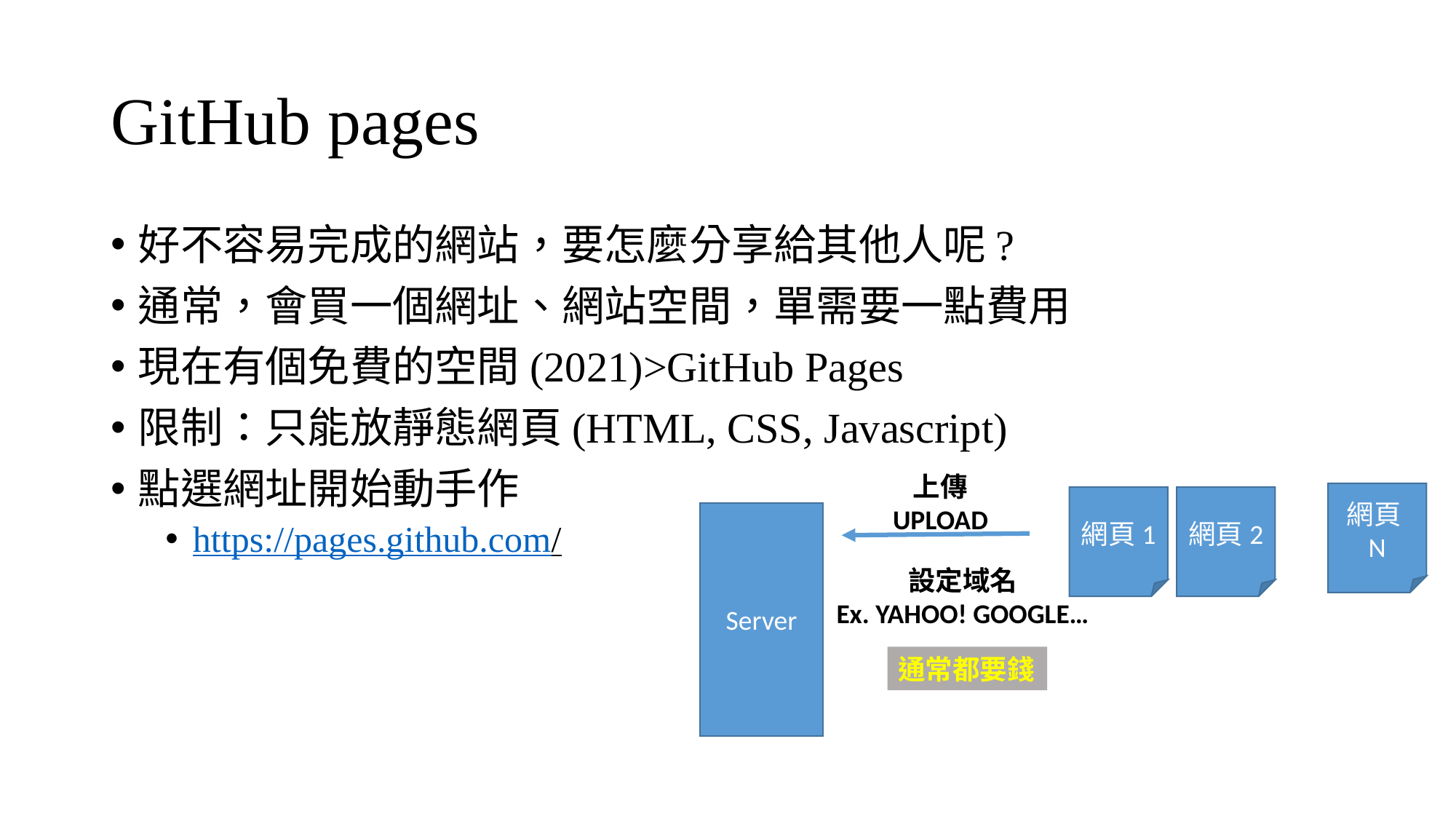

# GitHub pages
好不容易完成的網站，要怎麼分享給其他人呢?
通常，會買一個網址、網站空間，單需要一點費用
現在有個免費的空間(2021)>GitHub Pages
限制：只能放靜態網頁(HTML, CSS, Javascript)
點選網址開始動手作
https://pages.github.com/

上傳
UPLOAD
網頁N
網頁1
網頁2
Server
設定域名
Ex. YAHOO! GOOGLE…
通常都要錢